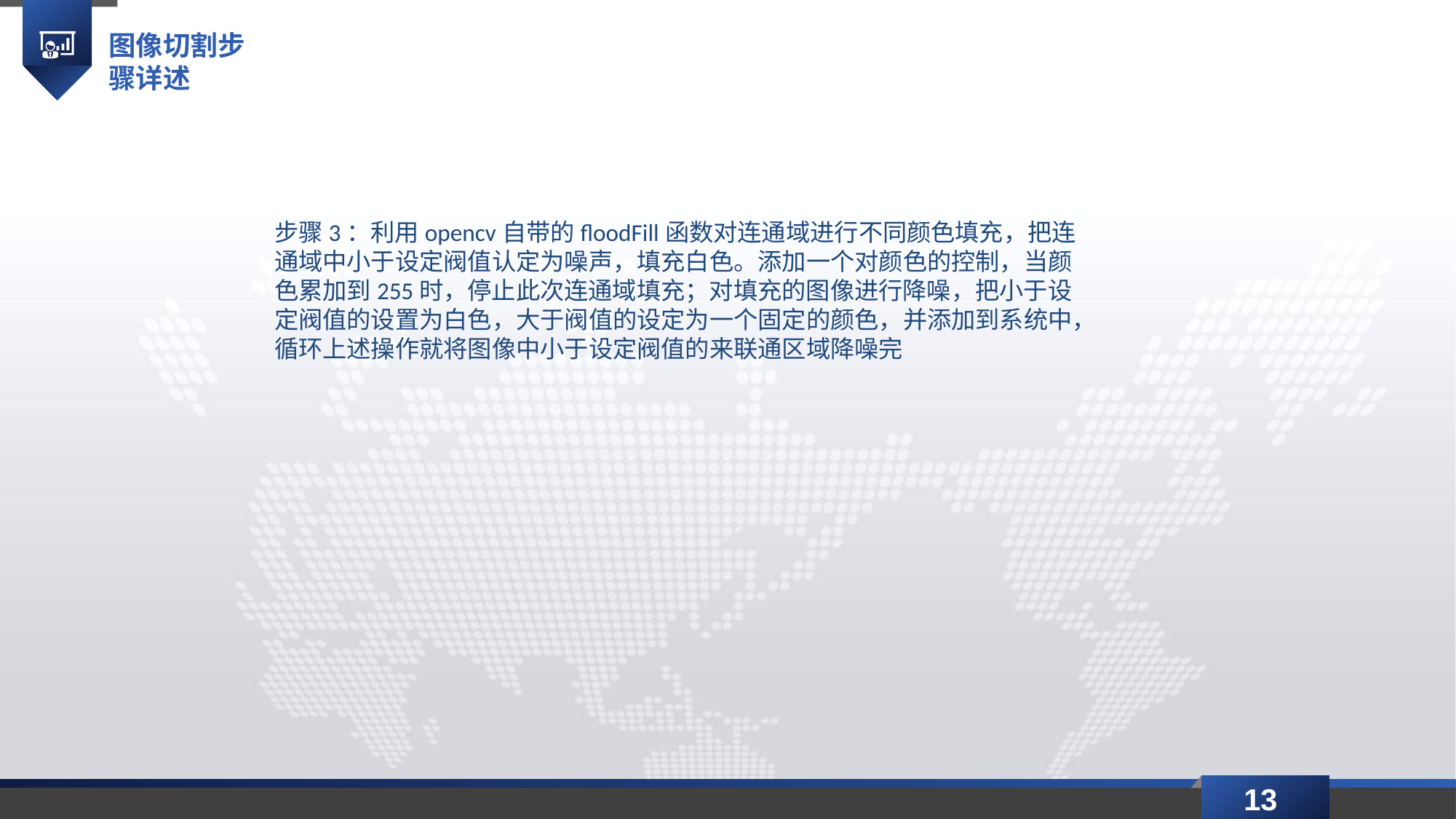

图像切割步骤详述

步骤3：利用opencv自带的floodFill函数对连通域进行不同颜色填充，把连通域中小于设定阀值认定为噪声，填充白色。添加一个对颜色的控制，当颜色累加到255时，停止此次连通域填充；对填充的图像进行降噪，把小于设定阀值的设置为白色，大于阀值的设定为一个固定的颜色，并添加到系统中，循环上述操作就将图像中小于设定阀值的来联通区域降噪完

13

延时符